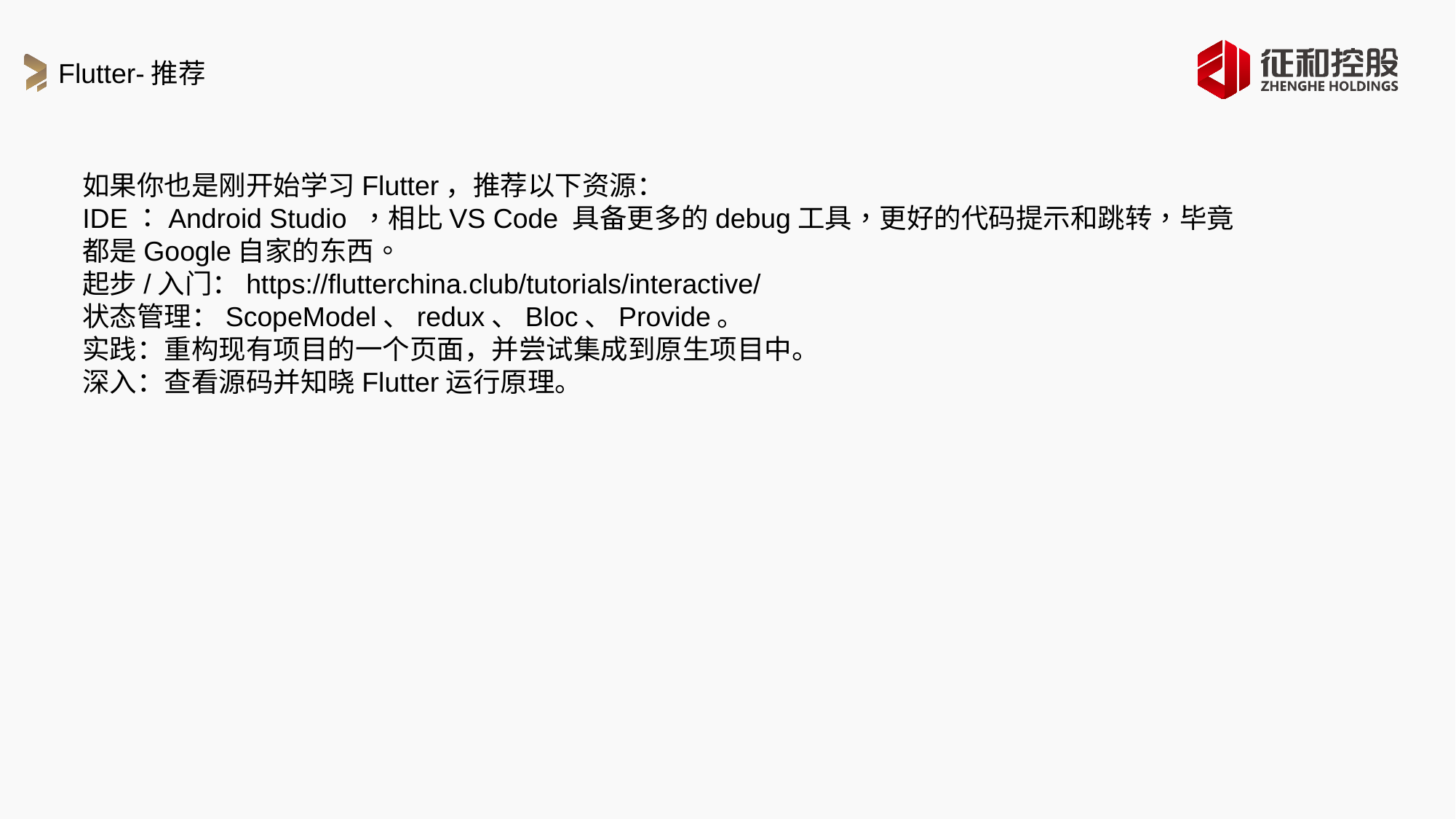

Flutter-推荐
如果你也是刚开始学习Flutter，推荐以下资源：
IDE：Android Studio ，相比VS Code 具备更多的debug工具，更好的代码提示和跳转，毕竟都是Google自家的东西。
起步/入门：https://flutterchina.club/tutorials/interactive/
状态管理：ScopeModel、redux、Bloc、Provide。
实践：重构现有项目的一个页面，并尝试集成到原生项目中。
深入：查看源码并知晓Flutter运行原理。